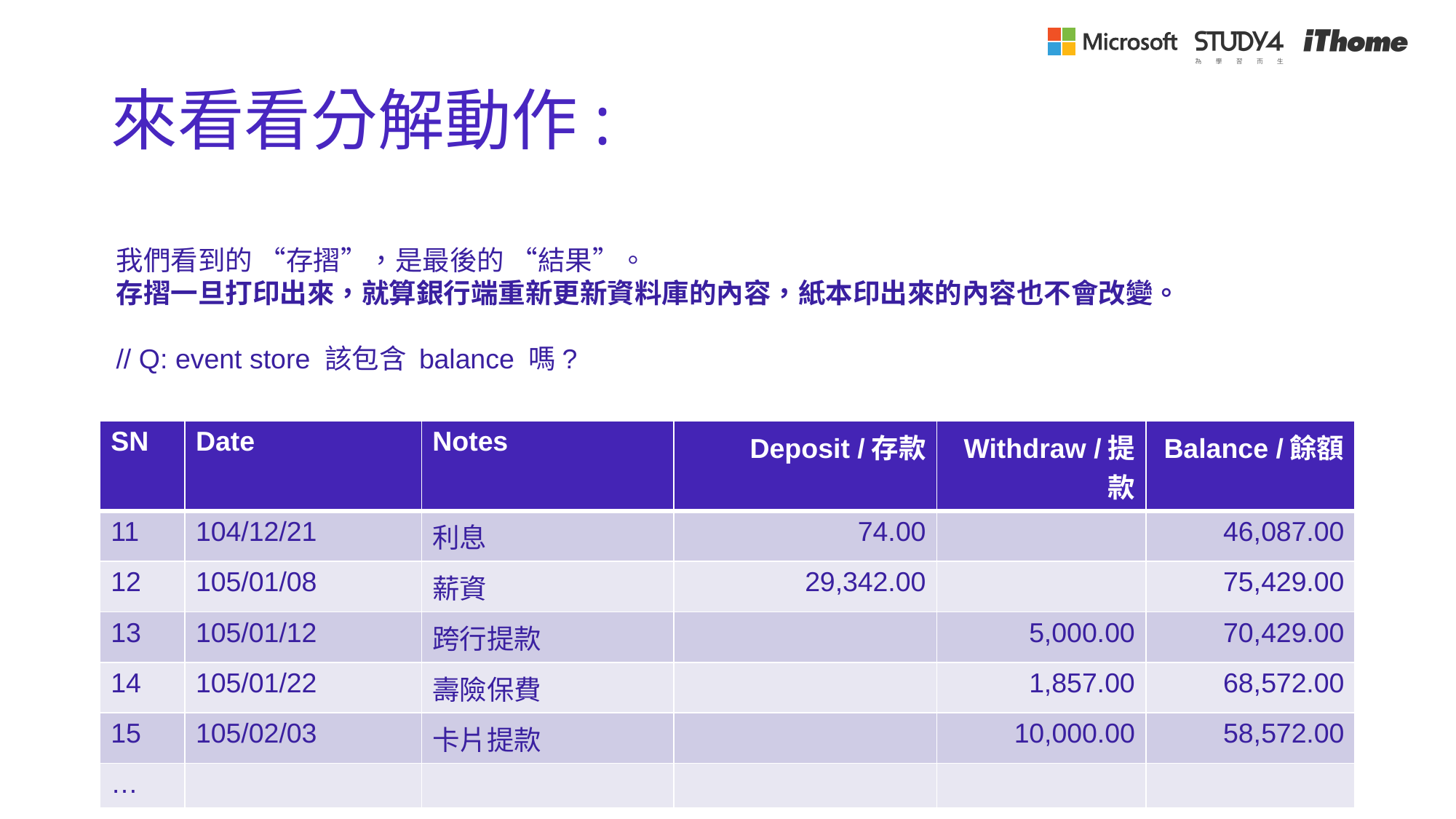

# 來看看分解動作:
我們看到的 “存摺”，是最後的 “結果”。
存摺一旦打印出來，就算銀行端重新更新資料庫的內容，紙本印出來的內容也不會改變。

// Q: event store 該包含 balance 嗎?
| SN | Date | Notes | Deposit /存款 | Withdraw /提款 | Balance /餘額 |
| --- | --- | --- | --- | --- | --- |
| 11 | 104/12/21 | 利息 | 74.00 |  | 46,087.00 |
| 12 | 105/01/08 | 薪資 | 29,342.00 |  | 75,429.00 |
| 13 | 105/01/12 | 跨行提款 |  | 5,000.00 | 70,429.00 |
| 14 | 105/01/22 | 壽險保費 |  | 1,857.00 | 68,572.00 |
| 15 | 105/02/03 | 卡片提款 |  | 10,000.00 | 58,572.00 |
| … |  |  |  |  |  |